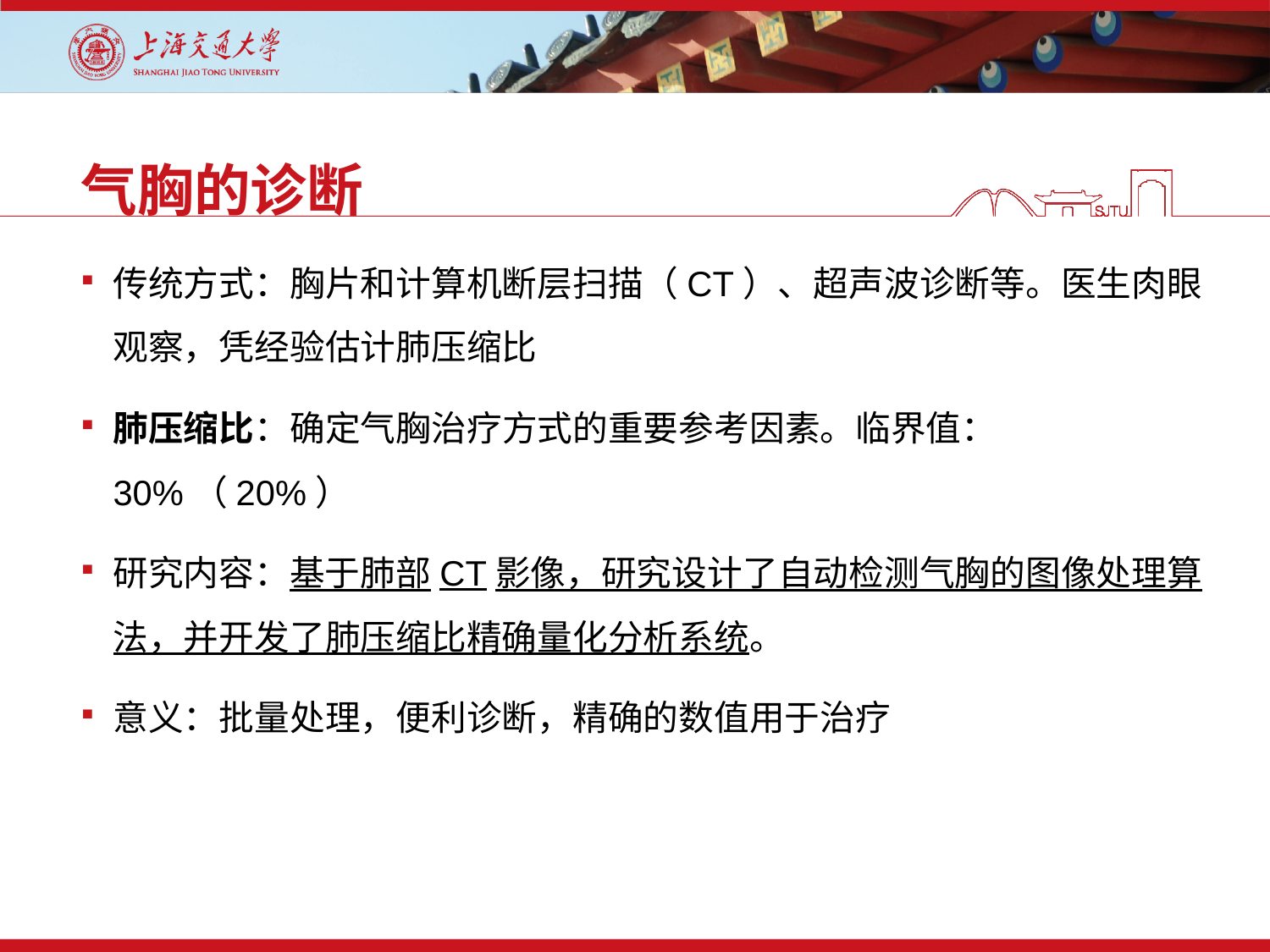

# 气胸的诊断
传统方式：胸片和计算机断层扫描（CT）、超声波诊断等。医生肉眼观察，凭经验估计肺压缩比
肺压缩比：确定气胸治疗方式的重要参考因素。临界值：30%（20%）
研究内容：基于肺部CT影像，研究设计了自动检测气胸的图像处理算法，并开发了肺压缩比精确量化分析系统。
意义：批量处理，便利诊断，精确的数值用于治疗